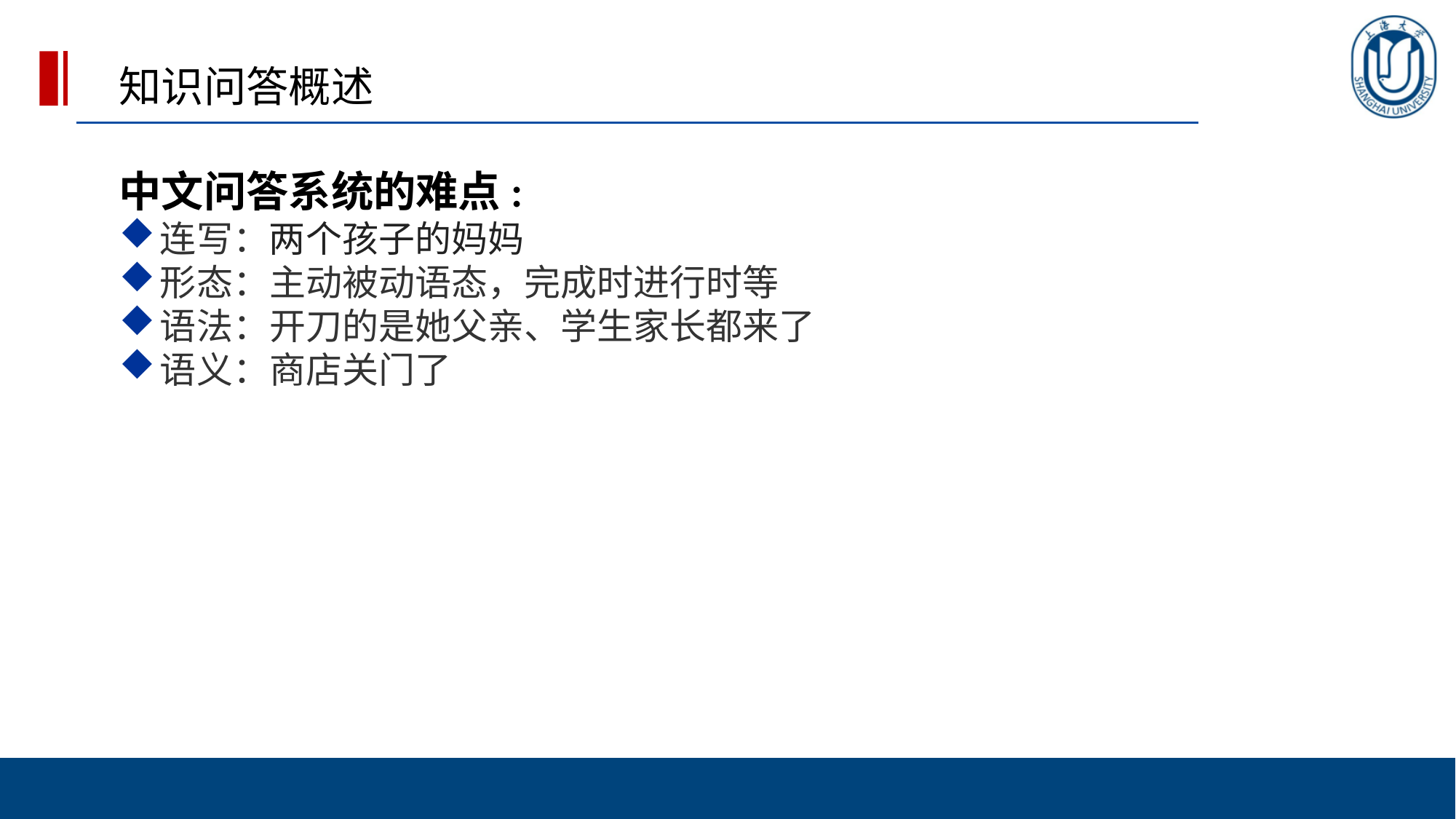

知识问答概述
中文问答系统的难点:
连写：两个孩子的妈妈
形态：主动被动语态，完成时进行时等
语法：开刀的是她父亲、学生家长都来了
语义：商店关门了